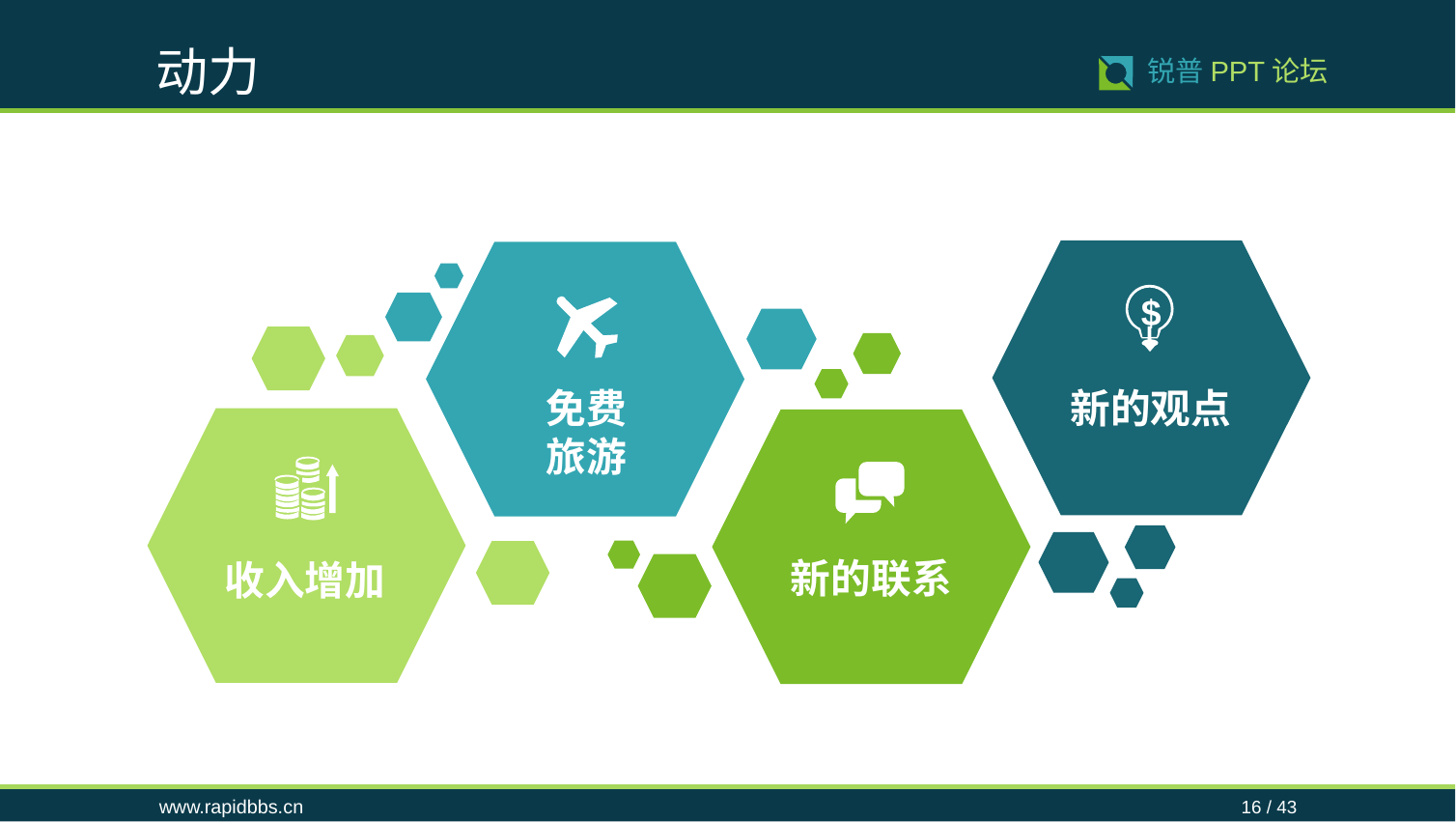

动力

16 / 43

锐普PPT论坛

$

新的观点
免费
旅游

新的联系
收入增加

www.rapidbbs.cn